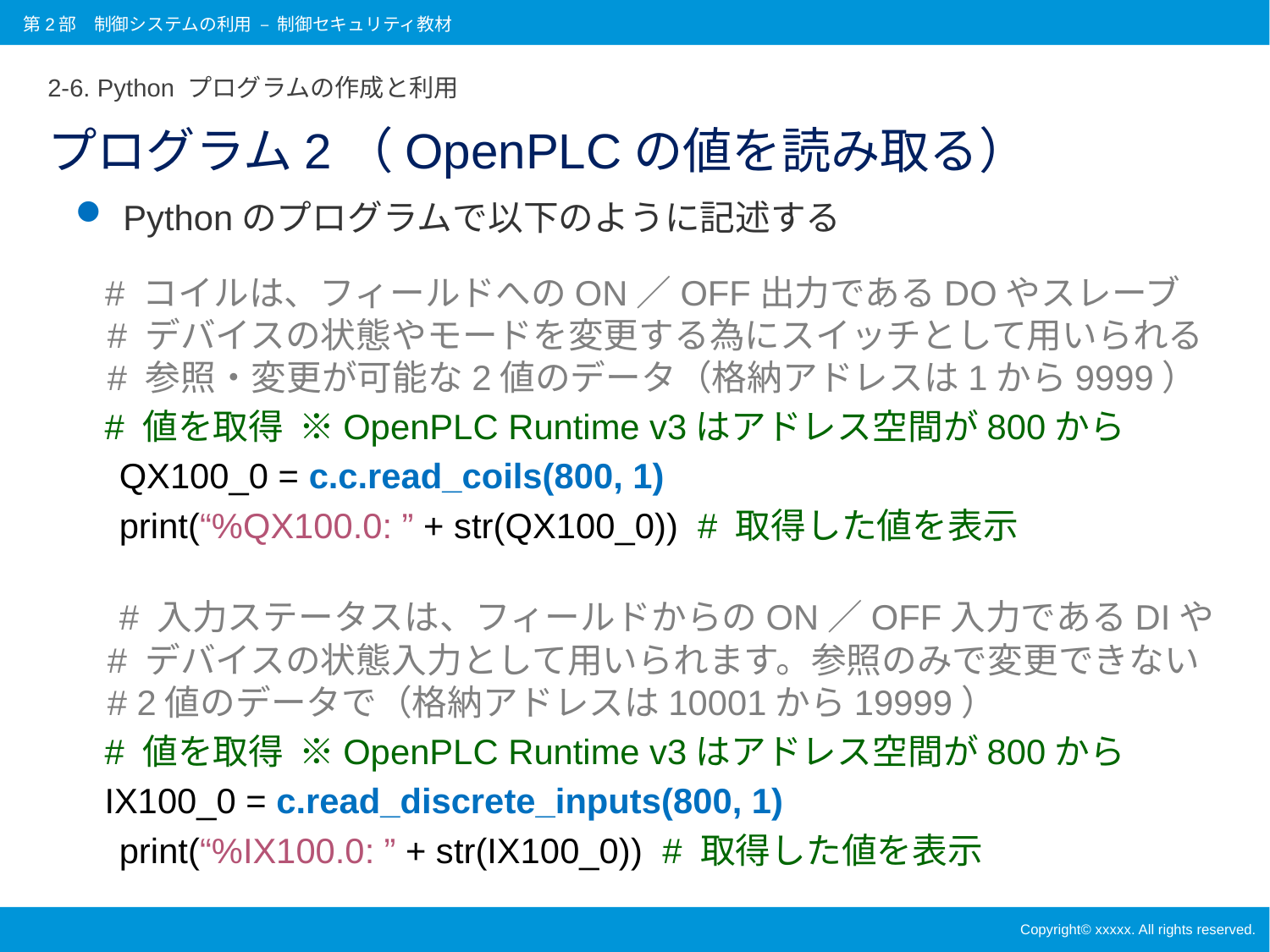

第2部　制御システムの利用  –  制御セキュリティ教材
2-6. Python プログラムの作成と利用
# プログラム2（OpenPLCの値を読み取る）
Pythonのプログラムで以下のように記述する
     # コイルは、フィールドへのON／OFF出力であるDOやスレーブ
   # デバイスの状態やモードを変更する為にスイッチとして用いられる
   # 参照・変更が可能な2値のデータ（格納アドレスは1から9999）
   # 値を取得  ※OpenPLC Runtime v3はアドレス空間が800から
　QX100_0 = c.c.read_coils(800, 1)
　print(“%QX100.0: ” + str(QX100_0))  # 取得した値を表示
　# 入力ステータスは、フィールドからのON／OFF入力であるDIや
   # デバイスの状態入力として用いられます。参照のみで変更できない
   # 2値のデータで（格納アドレスは10001から19999）
   # 値を取得  ※OpenPLC Runtime v3はアドレス空間が800から
   IX100_0 = c.read_discrete_inputs(800, 1)
　print(“%IX100.0: ” + str(IX100_0))  # 取得した値を表示